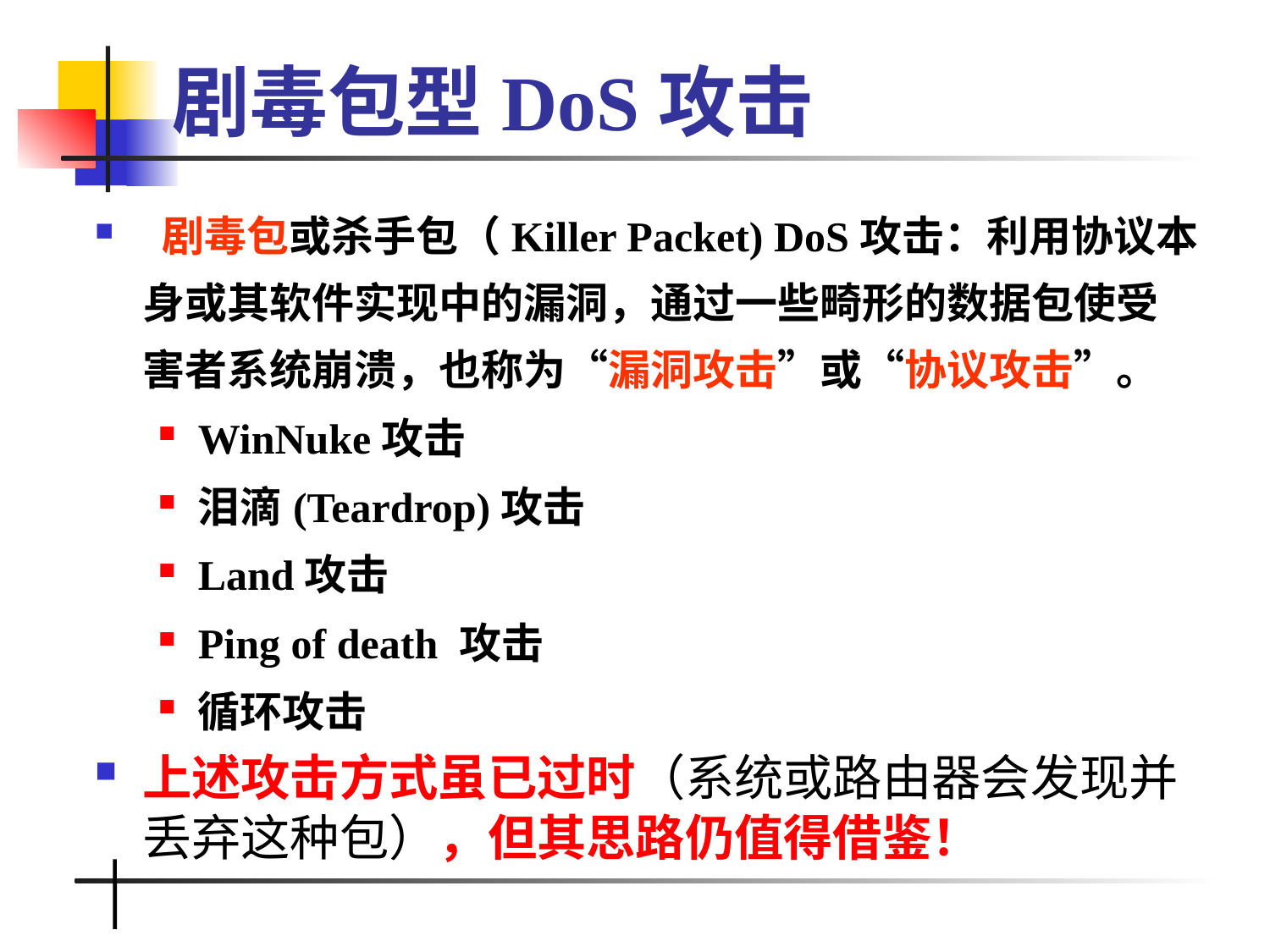

# 剧毒包型DoS攻击
 剧毒包或杀手包（Killer Packet) DoS攻击：利用协议本身或其软件实现中的漏洞，通过一些畸形的数据包使受害者系统崩溃，也称为“漏洞攻击”或“协议攻击”。
WinNuke攻击
泪滴(Teardrop)攻击
Land攻击
Ping of death 攻击
循环攻击
上述攻击方式虽已过时（系统或路由器会发现并丢弃这种包），但其思路仍值得借鉴！